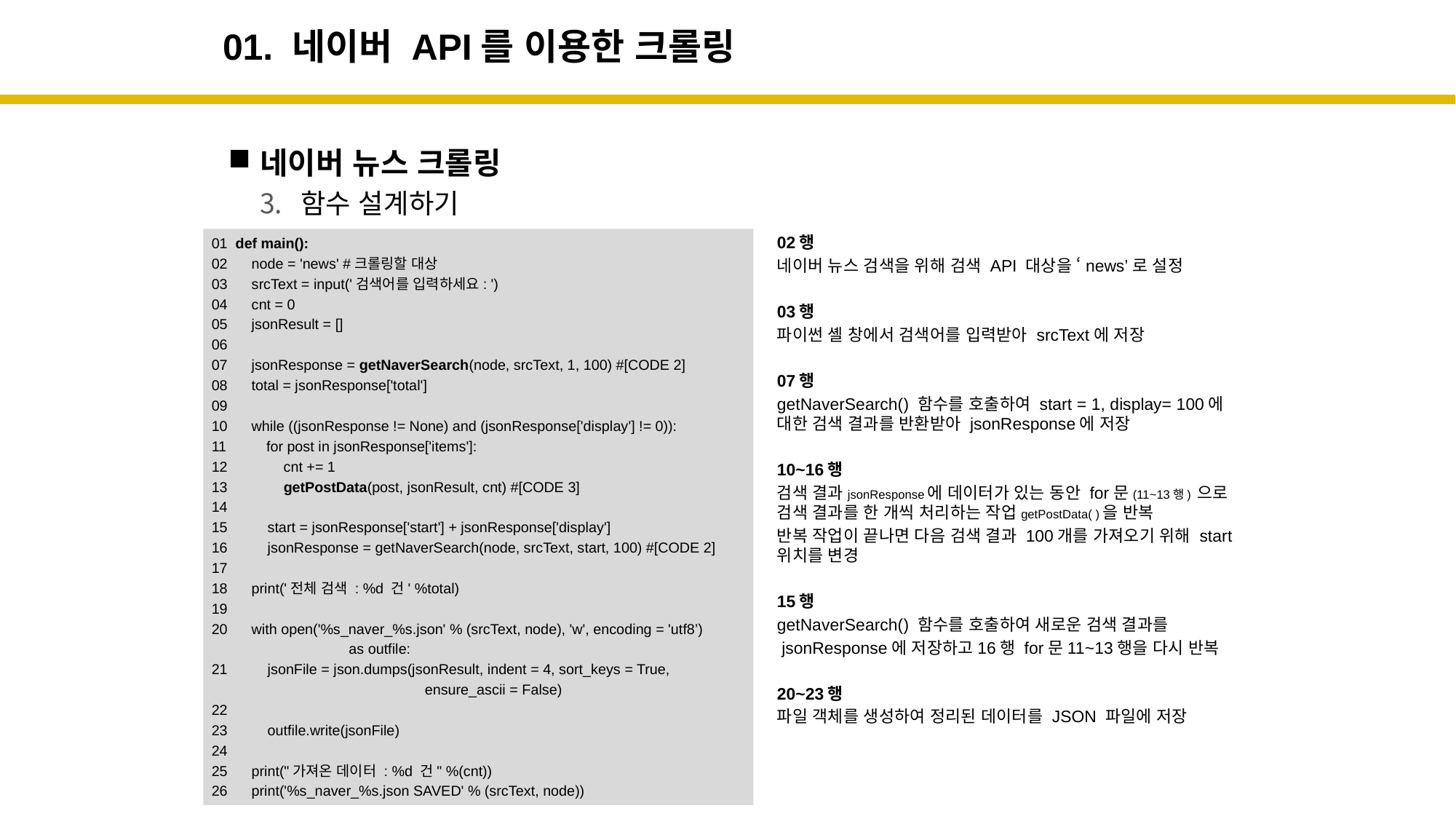

# 01. 네이버 API를 이용한 크롤링
네이버 뉴스 크롤링
함수 설계하기

02행
네이버 뉴스 검색을 위해 검색 API 대상을 ‘news’로 설정

03행
파이썬 셸 창에서 검색어를 입력받아 srcText에 저장

07행
getNaverSearch() 함수를 호출하여 start = 1, display= 100에
대한 검색 결과를 반환받아 jsonResponse에 저장

10~16행
검색 결과jsonResponse에 데이터가 있는 동안 for문(11~13행) 으로
검색 결과를 한 개씩 처리하는 작업getPostData( )을 반복
반복 작업이 끝나면 다음 검색 결과 100개를 가져오기 위해 start 위치를 변경

15행
getNaverSearch() 함수를 호출하여 새로운 검색 결과를
 jsonResponse에 저장하고16행 for문11~13행을 다시 반복

20~23행
파일 객체를 생성하여 정리된 데이터를 JSON 파일에 저장
01  def main():
02      node = 'news' #크롤링할 대상
03      srcText = input('검색어를 입력하세요: ')
04      cnt = 0
05      jsonResult = []
06
07      jsonResponse = getNaverSearch(node, srcText, 1, 100) #[CODE 2]
08      total = jsonResponse['total']
09
10      while ((jsonResponse != None) and (jsonResponse['display'] != 0)):
11          for post in jsonResponse['items']:
12              cnt += 1
13              getPostData(post, jsonResult, cnt) #[CODE 3]
14
15          start = jsonResponse['start'] + jsonResponse['display']
16          jsonResponse = getNaverSearch(node, srcText, start, 100) #[CODE 2]
17
18      print('전체 검색 : %d 건' %total)
19
20      with open('%s_naver_%s.json' % (srcText, node), 'w', encoding = 'utf8’)
	       as outfile:
21          jsonFile = json.dumps(jsonResult, indent = 4, sort_keys = True,
	                          ensure_ascii = False)
22
23          outfile.write(jsonFile)
24
25      print("가져온 데이터 : %d 건" %(cnt))
26      print('%s_naver_%s.json SAVED' % (srcText, node))